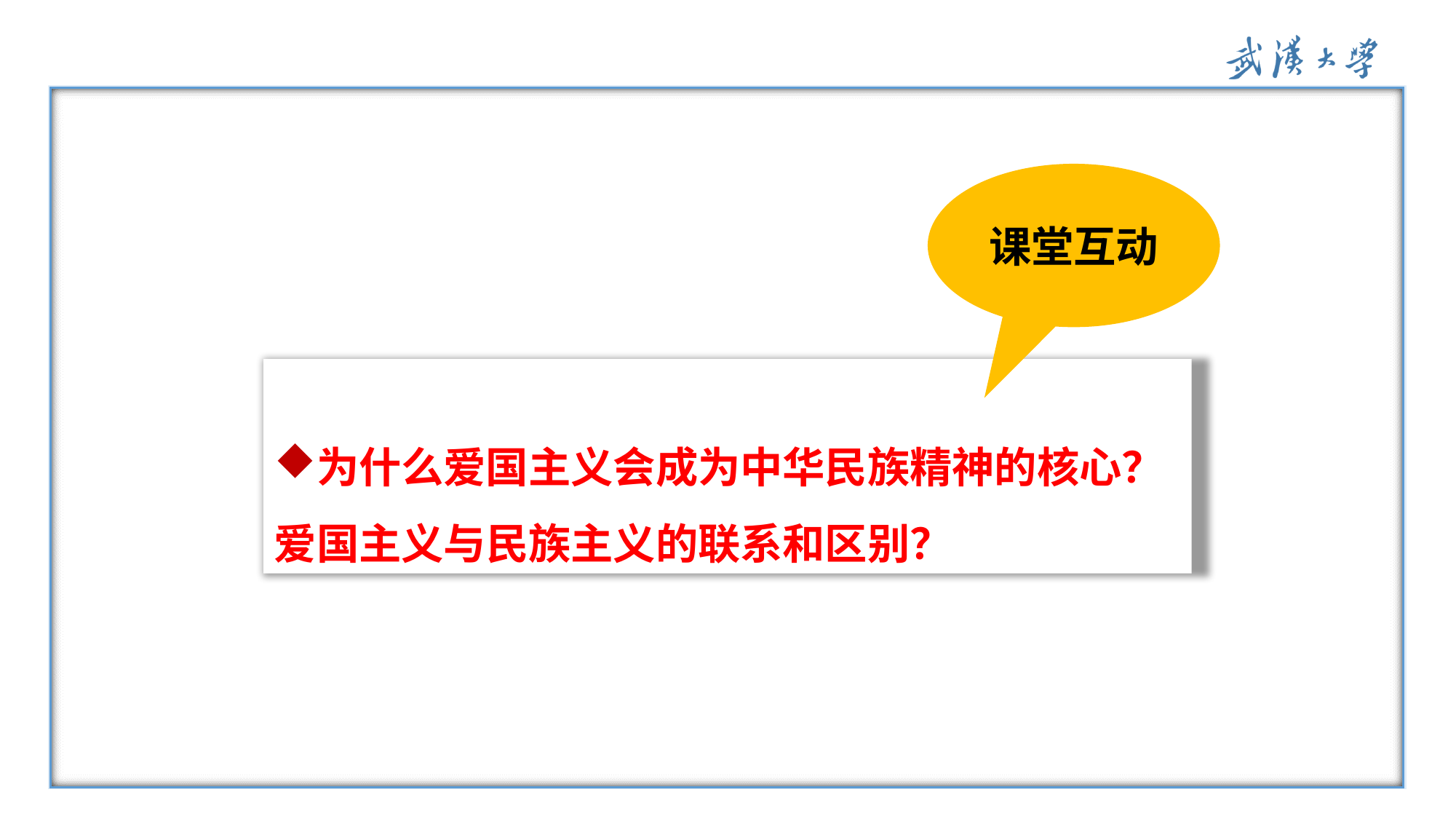

课堂互动

为什么爱国主义会成为中华民族精神的核心？爱国主义与民族主义的联系和区别？